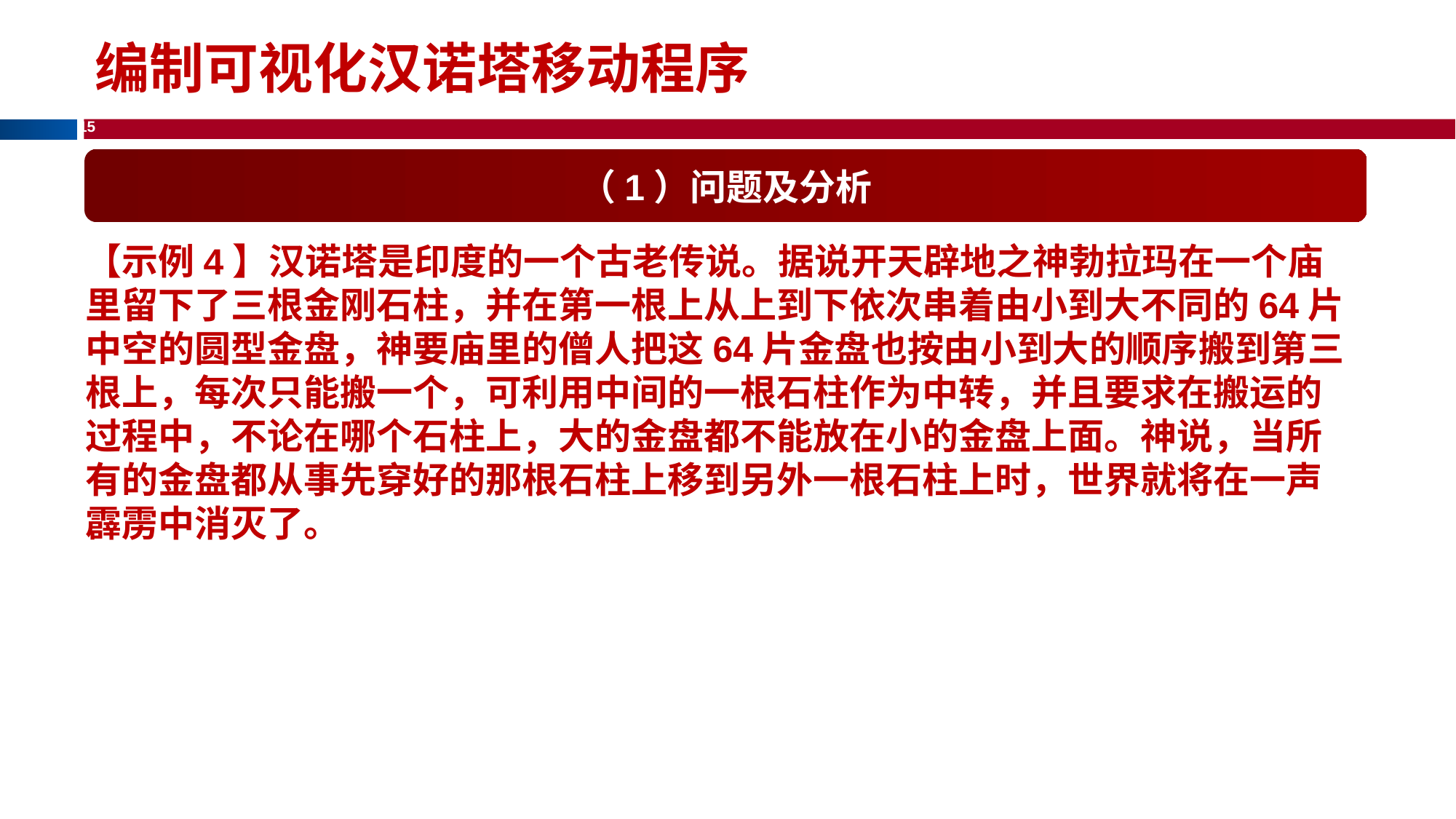

编制可视化汉诺塔移动程序
（1）问题及分析
【示例4】汉诺塔是印度的一个古老传说。据说开天辟地之神勃拉玛在一个庙里留下了三根金刚石柱，并在第一根上从上到下依次串着由小到大不同的64片中空的圆型金盘，神要庙里的僧人把这64片金盘也按由小到大的顺序搬到第三根上，每次只能搬一个，可利用中间的一根石柱作为中转，并且要求在搬运的过程中，不论在哪个石柱上，大的金盘都不能放在小的金盘上面。神说，当所有的金盘都从事先穿好的那根石柱上移到另外一根石柱上时，世界就将在一声霹雳中消灭了。